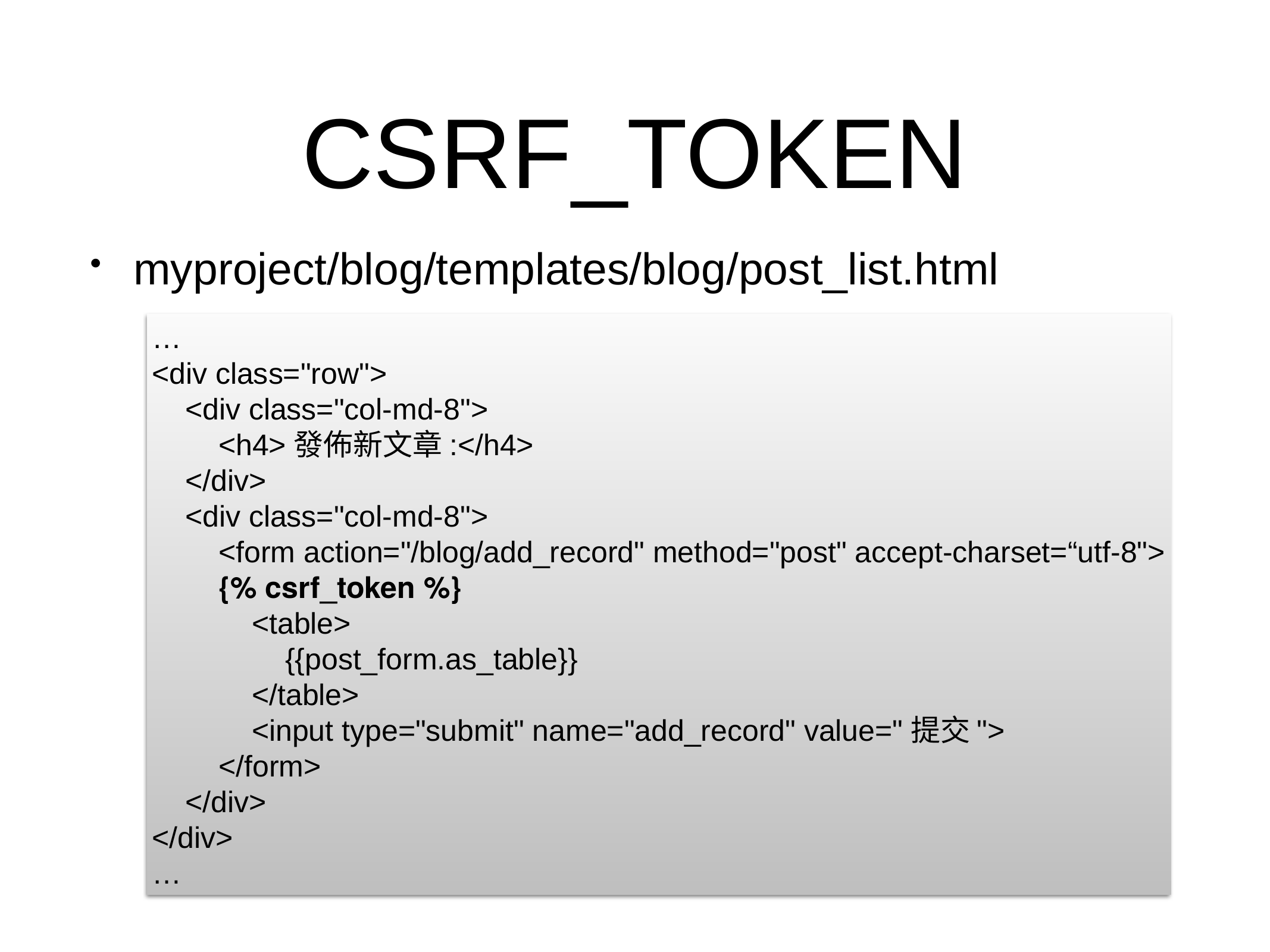

# CSRF_TOKEN
myproject/blog/templates/blog/post_list.html
…
<div class="row">
    <div class="col-md-8">
        <h4>發佈新文章:</h4>
    </div>
    <div class="col-md-8">
        <form action="/blog/add_record" method="post" accept-charset=“utf-8">
{% csrf_token %}
            <table>
                {{post_form.as_table}}
            </table>
            <input type="submit" name="add_record" value="提交">
        </form>
    </div>
</div>
…